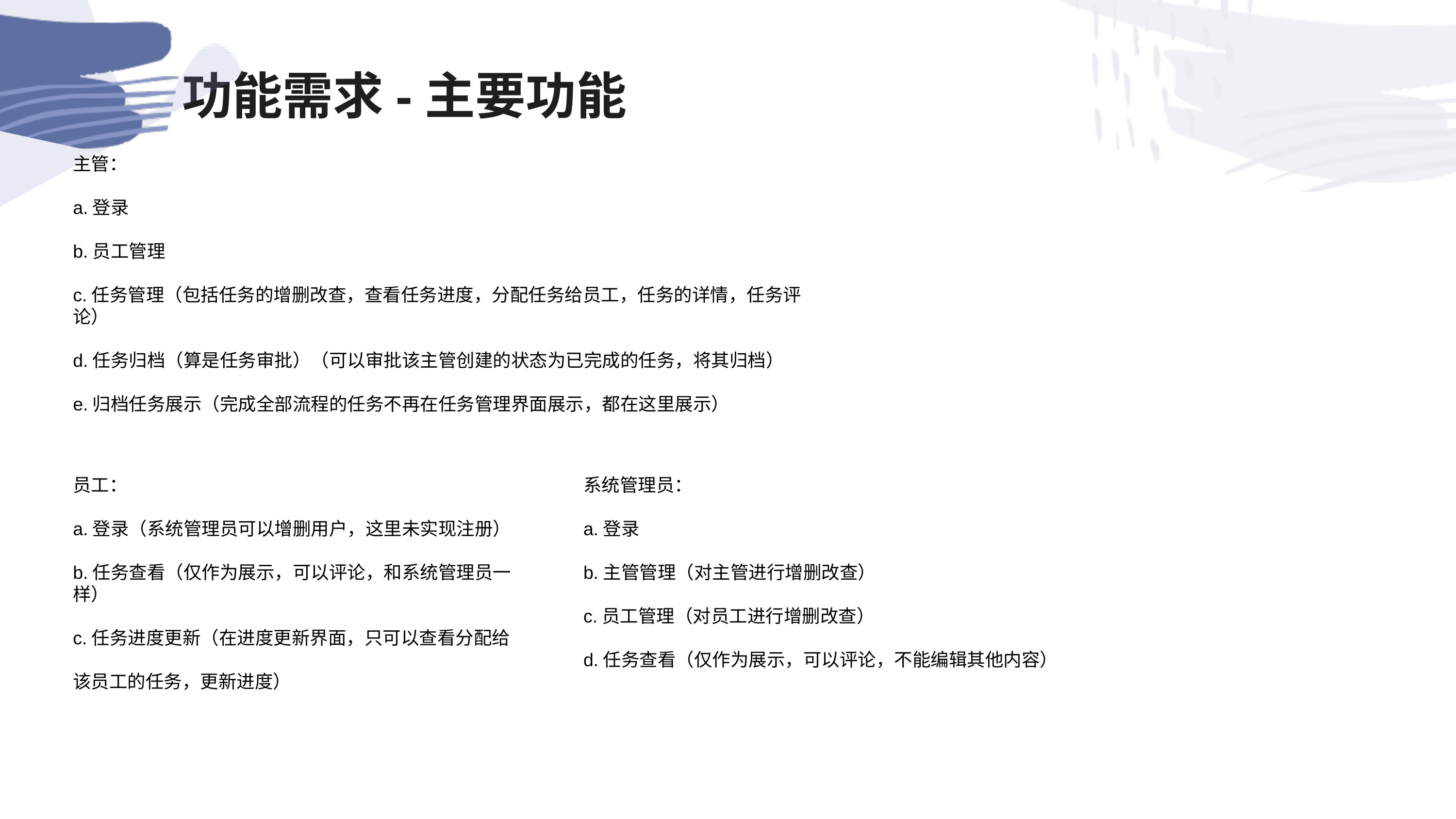

功能需求-主要功能
主管：

a.登录

b.员工管理

c.任务管理（包括任务的增删改查，查看任务进度，分配任务给员工，任务的详情，任务评论）

d.任务归档（算是任务审批）（可以审批该主管创建的状态为已完成的任务，将其归档）

e.归档任务展示（完成全部流程的任务不再在任务管理界面展示，都在这里展示）
员工：

a.登录（系统管理员可以增删用户，这里未实现注册）

b.任务查看（仅作为展示，可以评论，和系统管理员一样）

c.任务进度更新（在进度更新界面，只可以查看分配给

该员工的任务，更新进度）

系统管理员：

a.登录

b.主管管理（对主管进行增删改查）

c.员工管理（对员工进行增删改查）

d.任务查看（仅作为展示，可以评论，不能编辑其他内容）